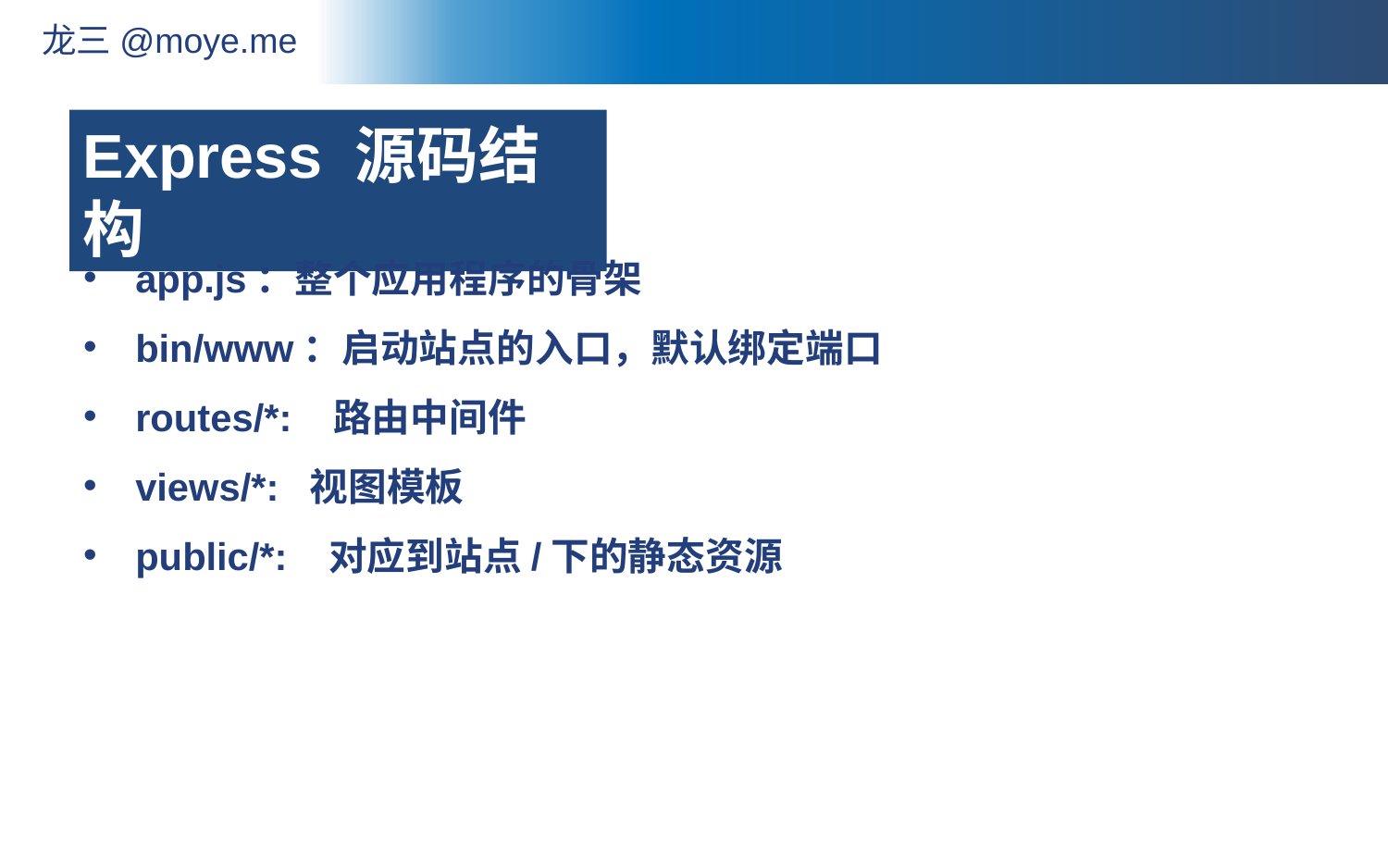

Express 源码结构
app.js：整个应用程序的骨架
bin/www：启动站点的入口，默认绑定端口
routes/*:   路由中间件
views/*:  视图模板
public/*:   对应到站点/下的静态资源